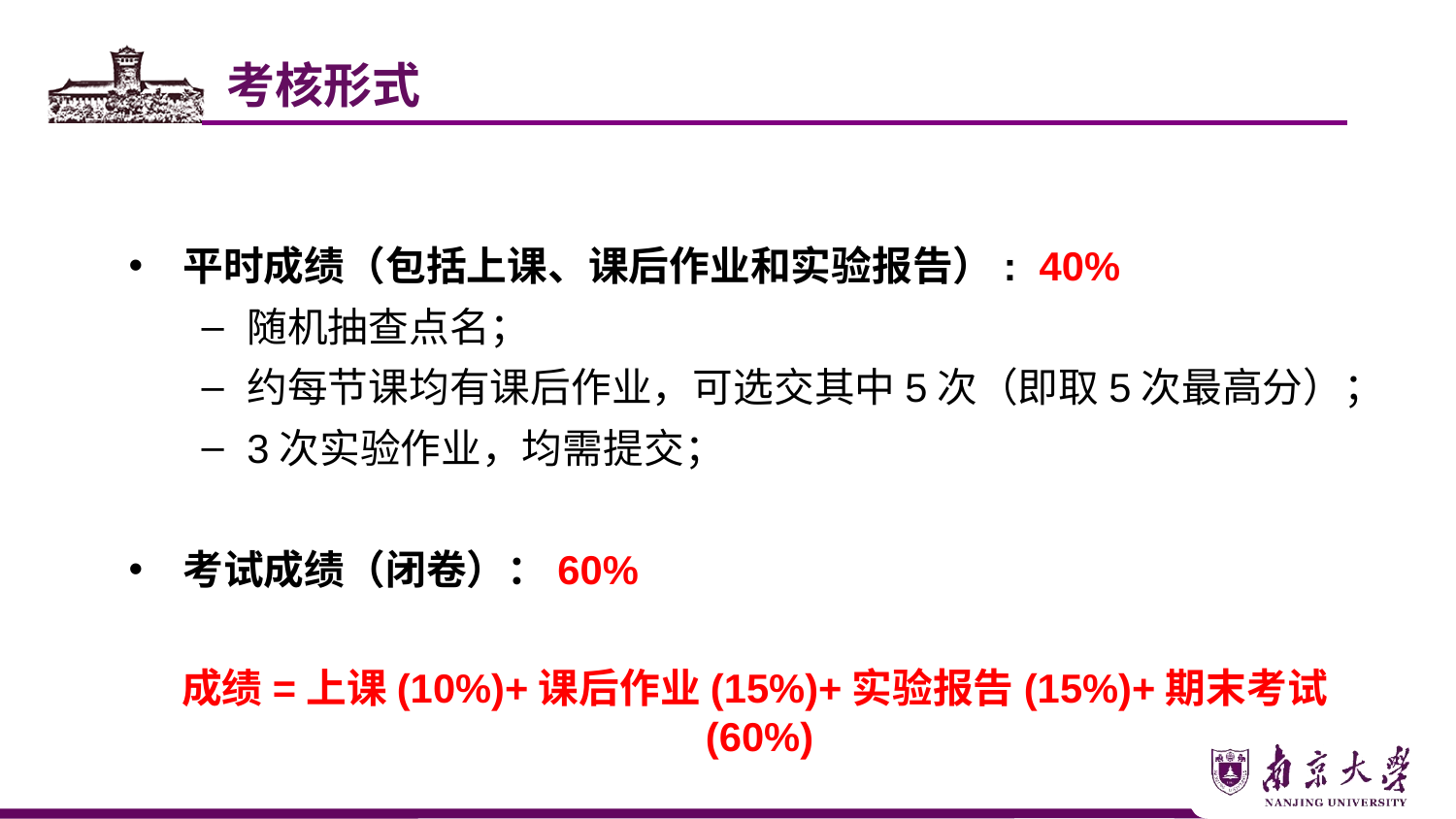

考核形式
平时成绩（包括上课、课后作业和实验报告）:  40%
随机抽查点名；
约每节课均有课后作业，可选交其中5次（即取5次最高分）；
3次实验作业，均需提交；

考试成绩（闭卷）：60%
成绩=上课(10%)+课后作业(15%)+实验报告(15%)+期末考试(60%)